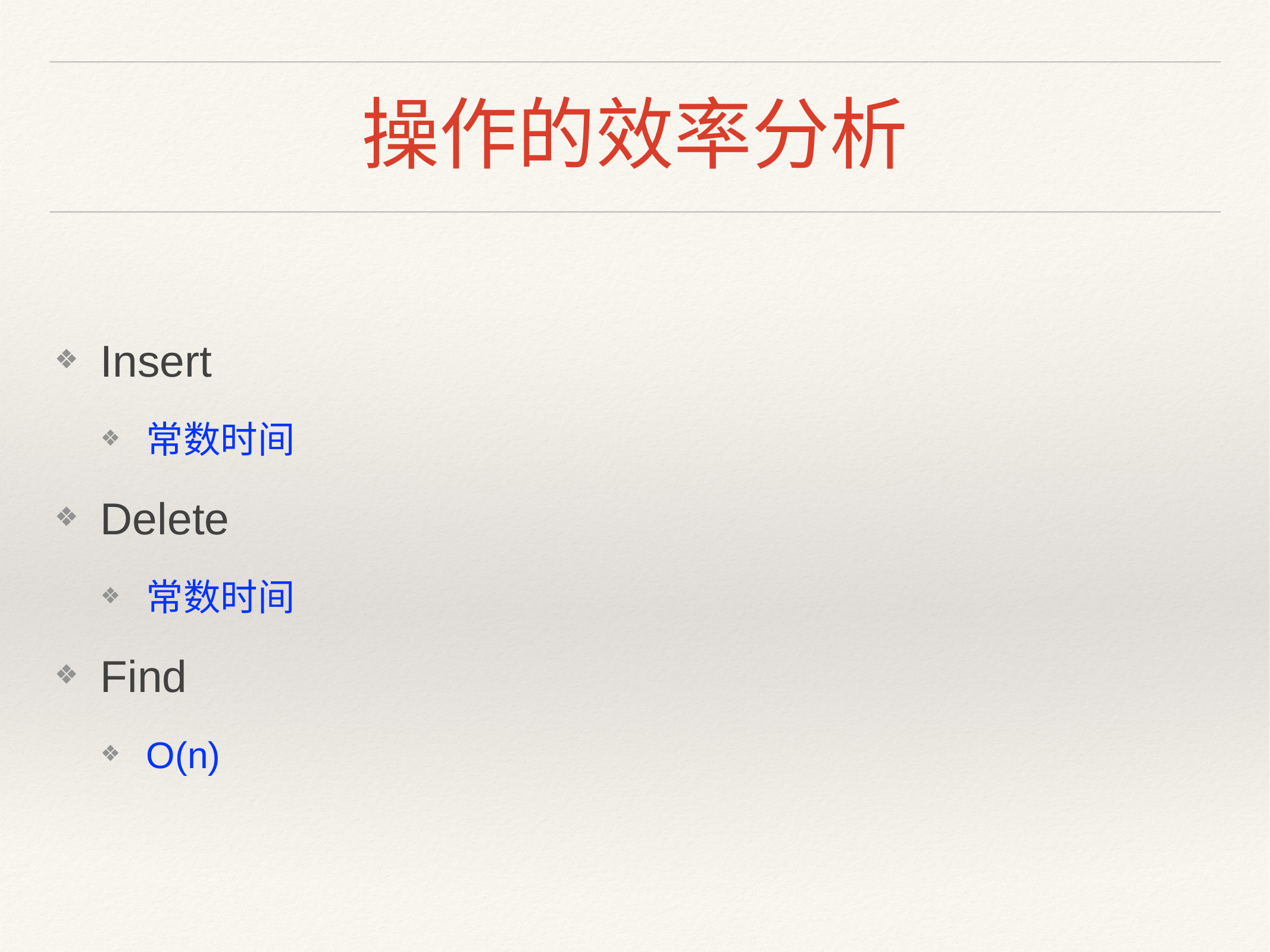

# 操作的效率分析
Insert
常数时间
Delete
常数时间
Find
O(n)